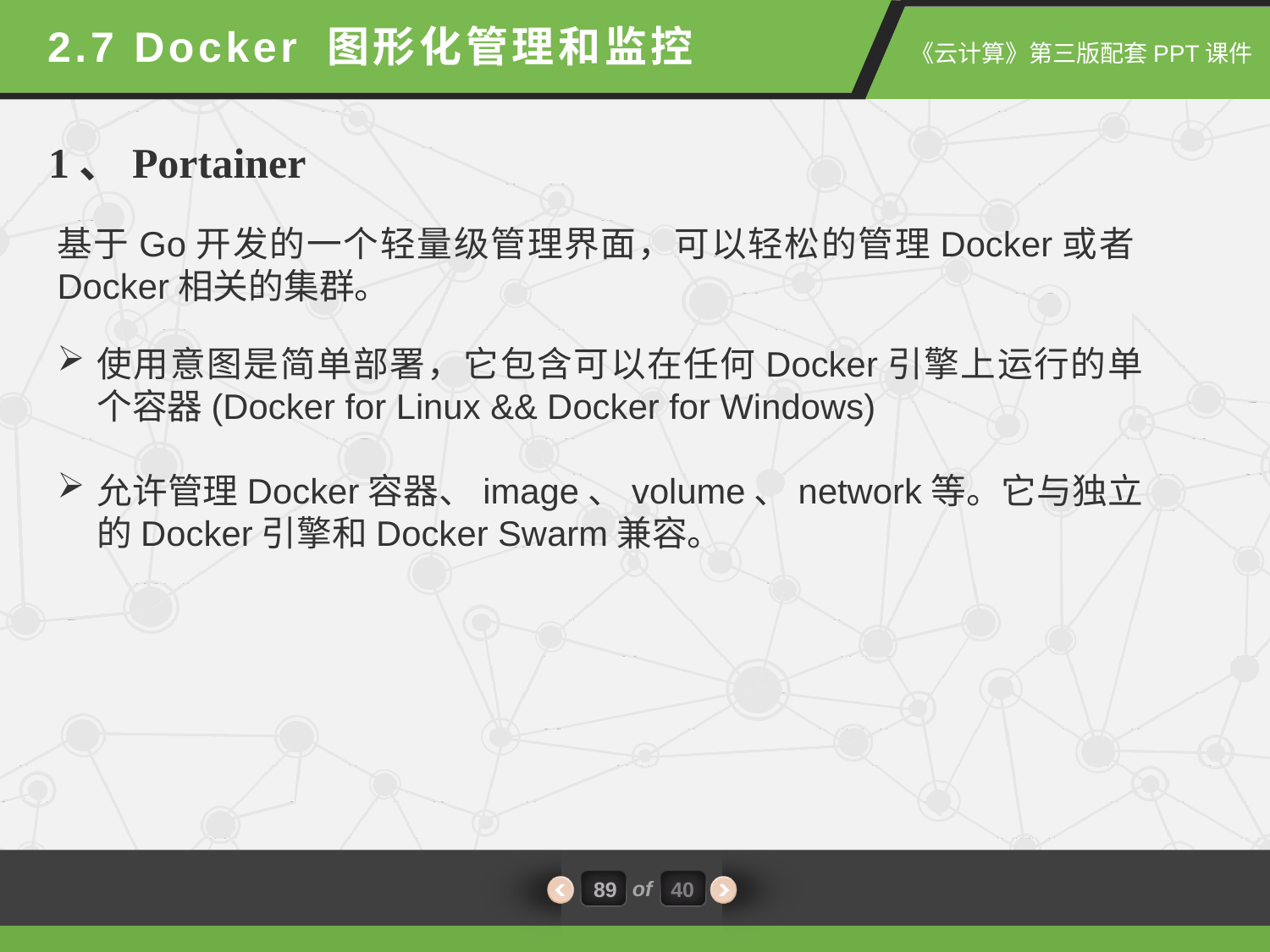

2.7 Docker 图形化管理和监控
1、Portainer
基于Go开发的一个轻量级管理界面，可以轻松的管理Docker或者Docker相关的集群。
使用意图是简单部署，它包含可以在任何Docker引擎上运行的单个容器(Docker for Linux && Docker for Windows)

允许管理Docker容器、image、volume、network等。它与独立的Docker引擎和Docker Swarm兼容。
89